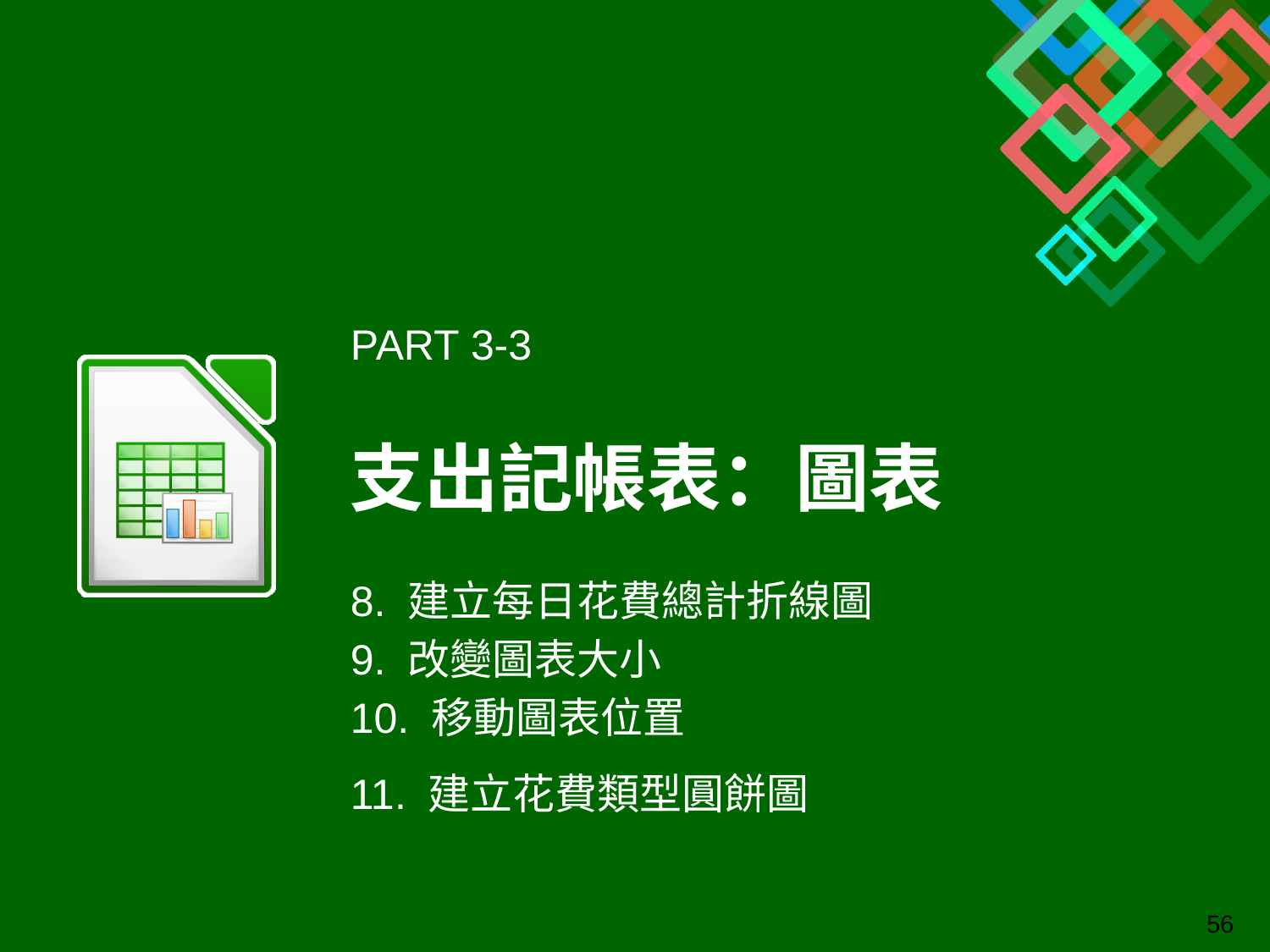

PART 3-3
# 支出記帳表：圖表
8. 建立每日花費總計折線圖
9. 改變圖表大小
10. 移動圖表位置
11. 建立花費類型圓餅圖

56